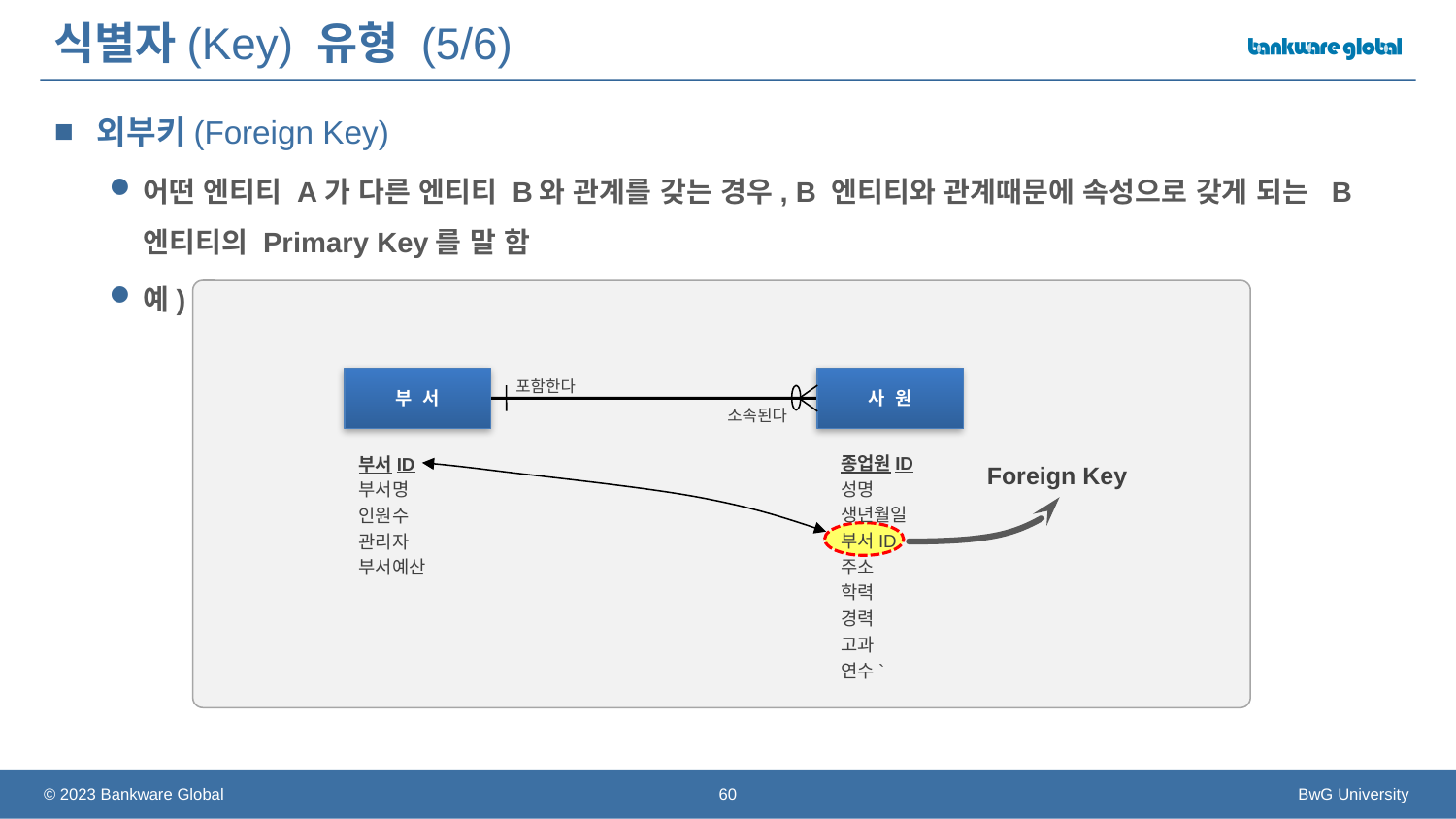

# 식별자(Key) 유형 (5/6)
외부키(Foreign Key)
어떤 엔티티 A가 다른 엔티티 B와 관계를 갖는 경우, B 엔티티와 관계때문에 속성으로 갖게 되는  B 엔티티의 Primary Key를 말 함
예)

부  서
사  원
포함한다

소속된다
종업원ID
성명
생년월일
부서ID
주소
학력
경력
고과
연수`
부서ID
부서명
인원수
관리자
부서예산
Foreign Key

60